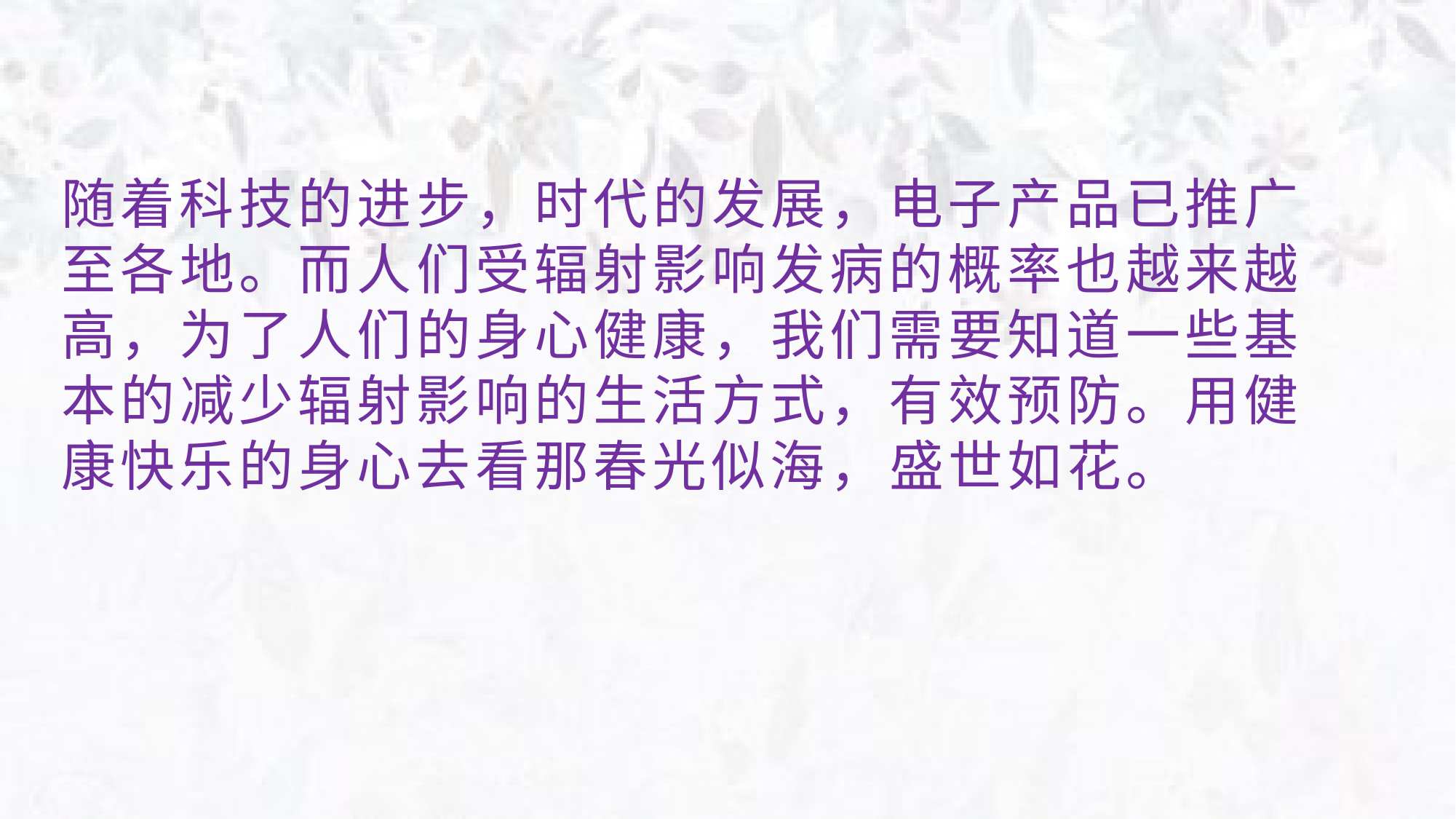

# 随着科技的进步，时代的发展，电子产品已推广至各地。而人们受辐射影响发病的概率也越来越高，为了人们的身心健康，我们需要知道一些基本的减少辐射影响的生活方式，有效预防。用健康快乐的身心去看那春光似海，盛世如花。